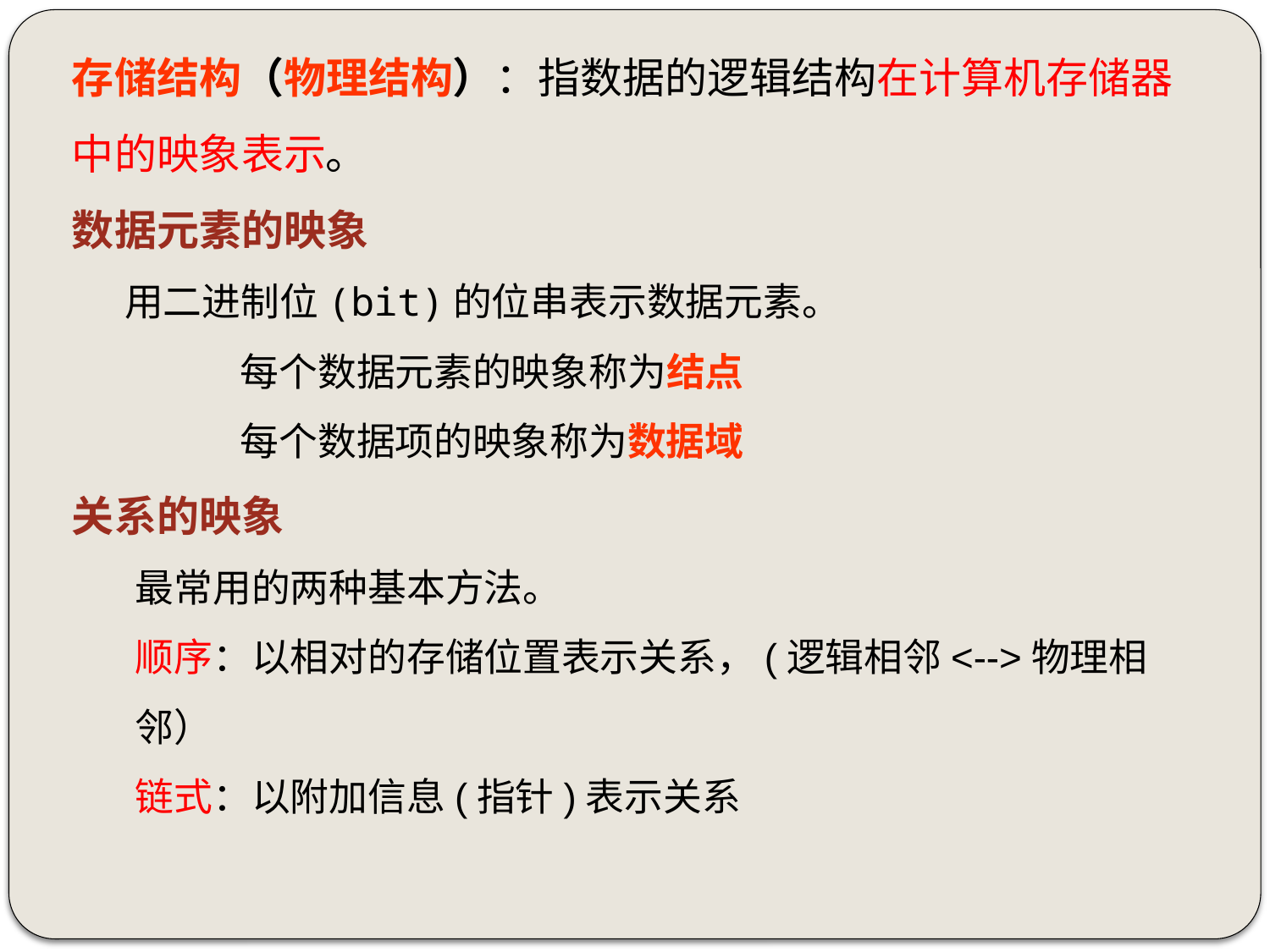

存储结构（物理结构）：指数据的逻辑结构在计算机存储器中的映象表示。
数据元素的映象
     用二进制位(bit)的位串表示数据元素。
           每个数据元素的映象称为结点
           每个数据项的映象称为数据域
关系的映象
最常用的两种基本方法。
顺序：以相对的存储位置表示关系，(逻辑相邻<-->物理相邻）
链式：以附加信息(指针)表示关系